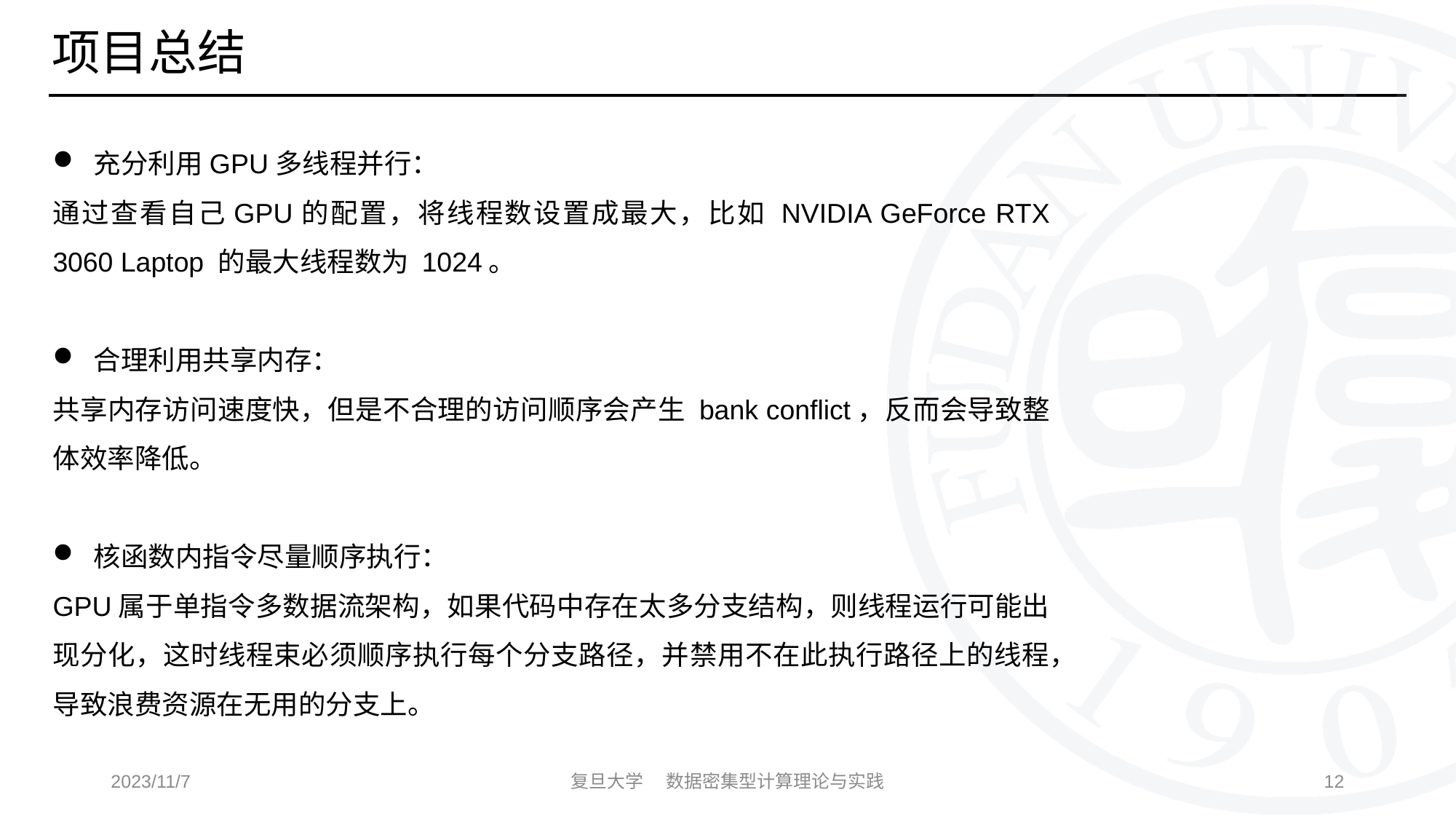

充分利用GPU多线程并行：
通过查看自己GPU的配置，将线程数设置成最大，比如 NVIDIA GeForce RTX 3060 Laptop 的最大线程数为 1024。

合理利用共享内存：
共享内存访问速度快，但是不合理的访问顺序会产生 bank conflict，反而会导致整体效率降低。

核函数内指令尽量顺序执行：
GPU属于单指令多数据流架构，如果代码中存在太多分支结构，则线程运行可能出现分化，这时线程束必须顺序执行每个分支路径，并禁用不在此执行路径上的线程，导致浪费资源在无用的分支上。
2023/11/7
复旦大学    数据密集型计算理论与实践
12